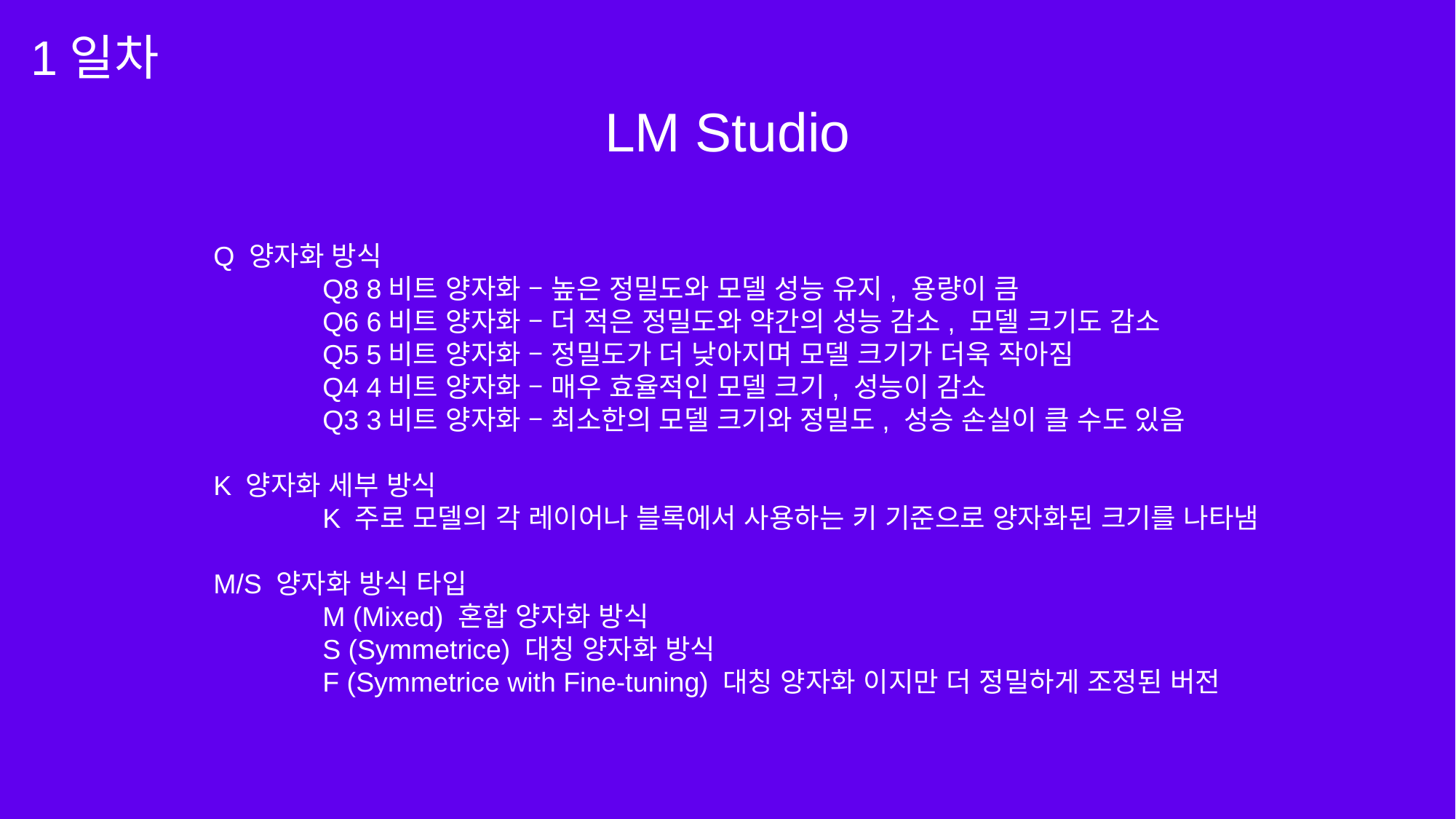

1일차
LM Studio
Q 양자화 방식
	Q8 8비트 양자화 – 높은 정밀도와 모델 성능 유지, 용량이 큼
	Q6 6비트 양자화 – 더 적은 정밀도와 약간의 성능 감소, 모델 크기도 감소
	Q5 5비트 양자화 – 정밀도가 더 낮아지며 모델 크기가 더욱 작아짐
	Q4 4비트 양자화 – 매우 효율적인 모델 크기, 성능이 감소
	Q3 3비트 양자화 – 최소한의 모델 크기와 정밀도, 성승 손실이 클 수도 있음
K 양자화 세부 방식
	K 주로 모델의 각 레이어나 블록에서 사용하는 키 기준으로 양자화된 크기를 나타냄

M/S 양자화 방식 타입
	M (Mixed) 혼합 양자화 방식
	S (Symmetrice) 대칭 양자화 방식
	F (Symmetrice with Fine-tuning) 대칭 양자화 이지만 더 정밀하게 조정된 버전